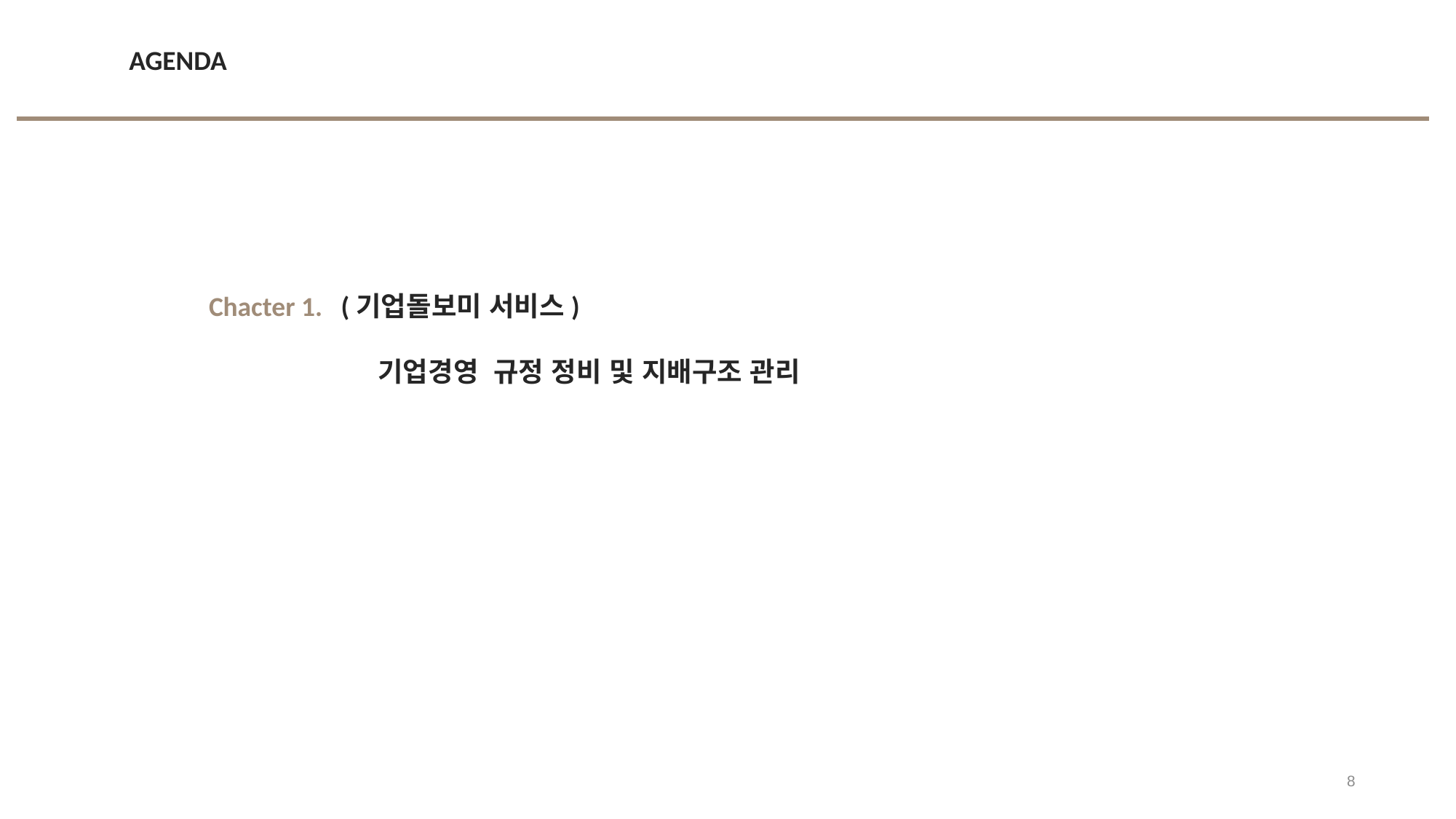

AGENDA
Chacter 1.   (기업돌보미 서비스)
	       기업경영  규정 정비 및 지배구조 관리

8